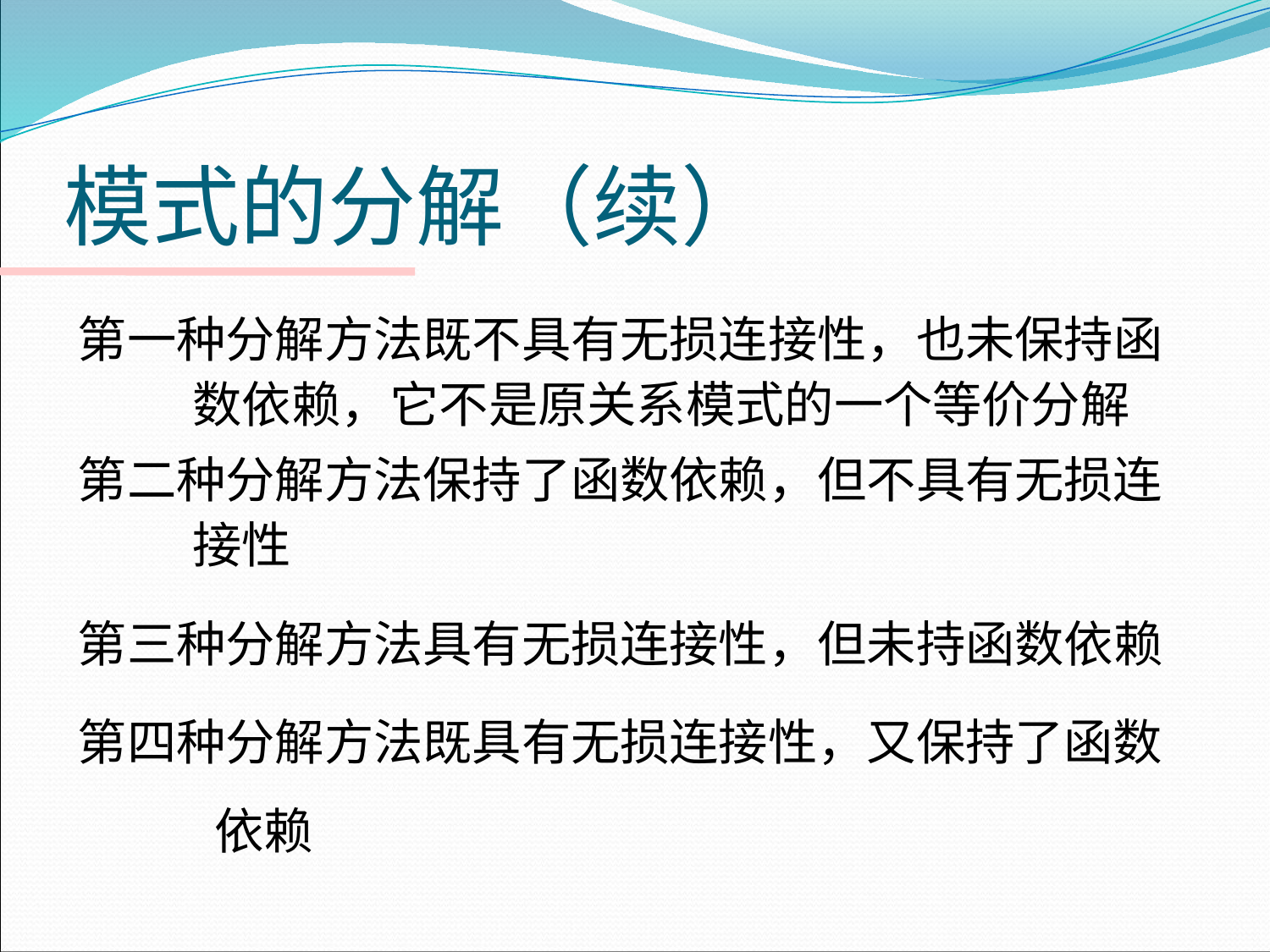

# 模式的分解（续）
第一种分解方法既不具有无损连接性，也未保持函         数依赖，它不是原关系模式的一个等价分解
第二种分解方法保持了函数依赖，但不具有无损连         接性
第三种分解方法具有无损连接性，但未持函数依赖
第四种分解方法既具有无损连接性，又保持了函数           依赖

644